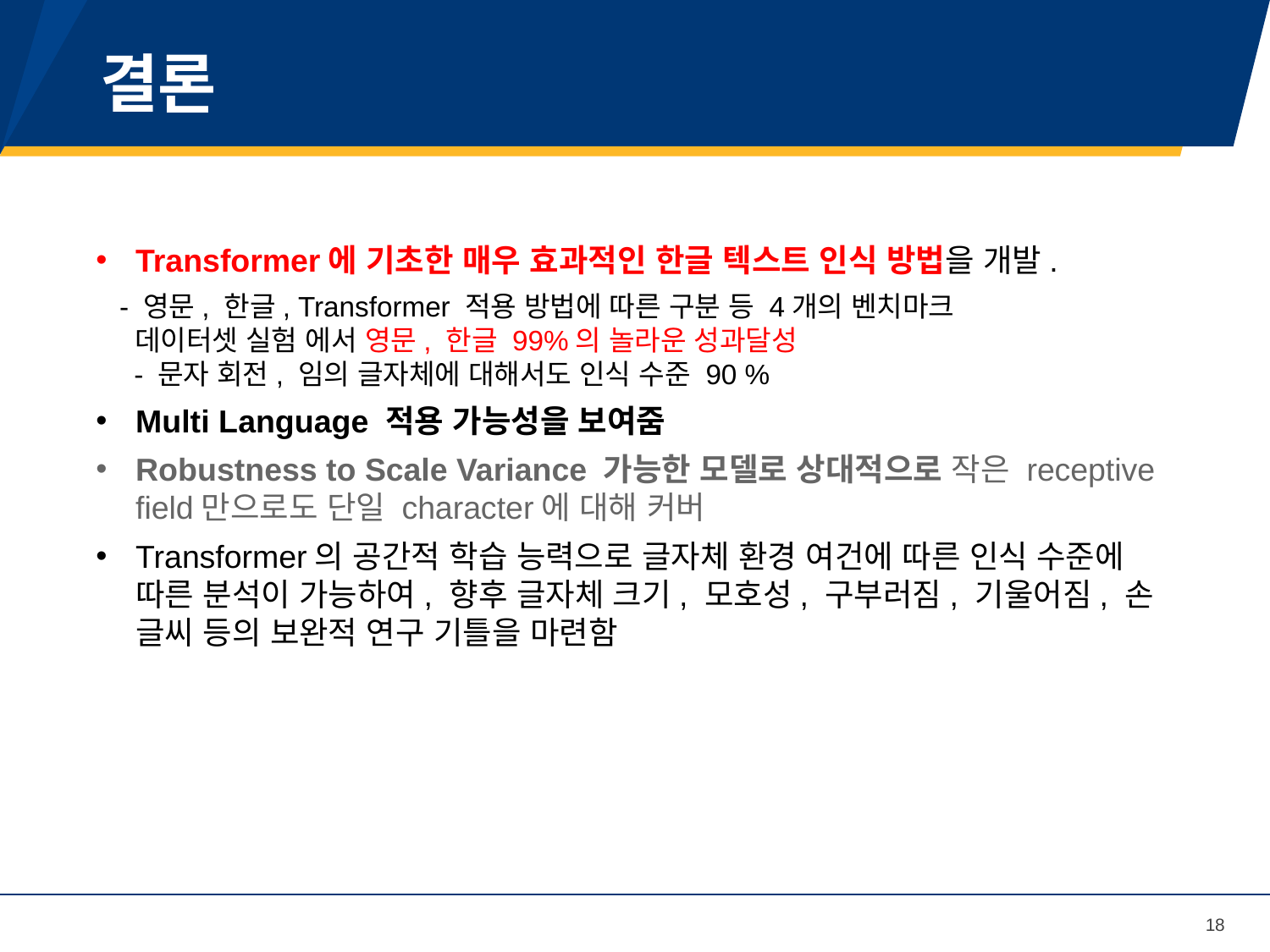

# 결론
Transformer에 기초한 매우 효과적인 한글 텍스트 인식 방법을 개발.
   - 영문, 한글, Transformer 적용 방법에 따른 구분 등 4개의 벤치마크
     데이터셋 실험 에서 영문, 한글 99%의 놀라운 성과달성
    - 문자 회전, 임의 글자체에 대해서도 인식 수준 90 %
Multi Language 적용 가능성을 보여줌
Robustness to Scale Variance 가능한 모델로 상대적으로 작은 receptive field만으로도 단일 character에 대해 커버
Transformer의 공간적 학습 능력으로 글자체 환경 여건에 따른 인식 수준에 따른 분석이 가능하여, 향후 글자체 크기, 모호성, 구부러짐, 기울어짐, 손 글씨 등의 보완적 연구 기틀을 마련함
18